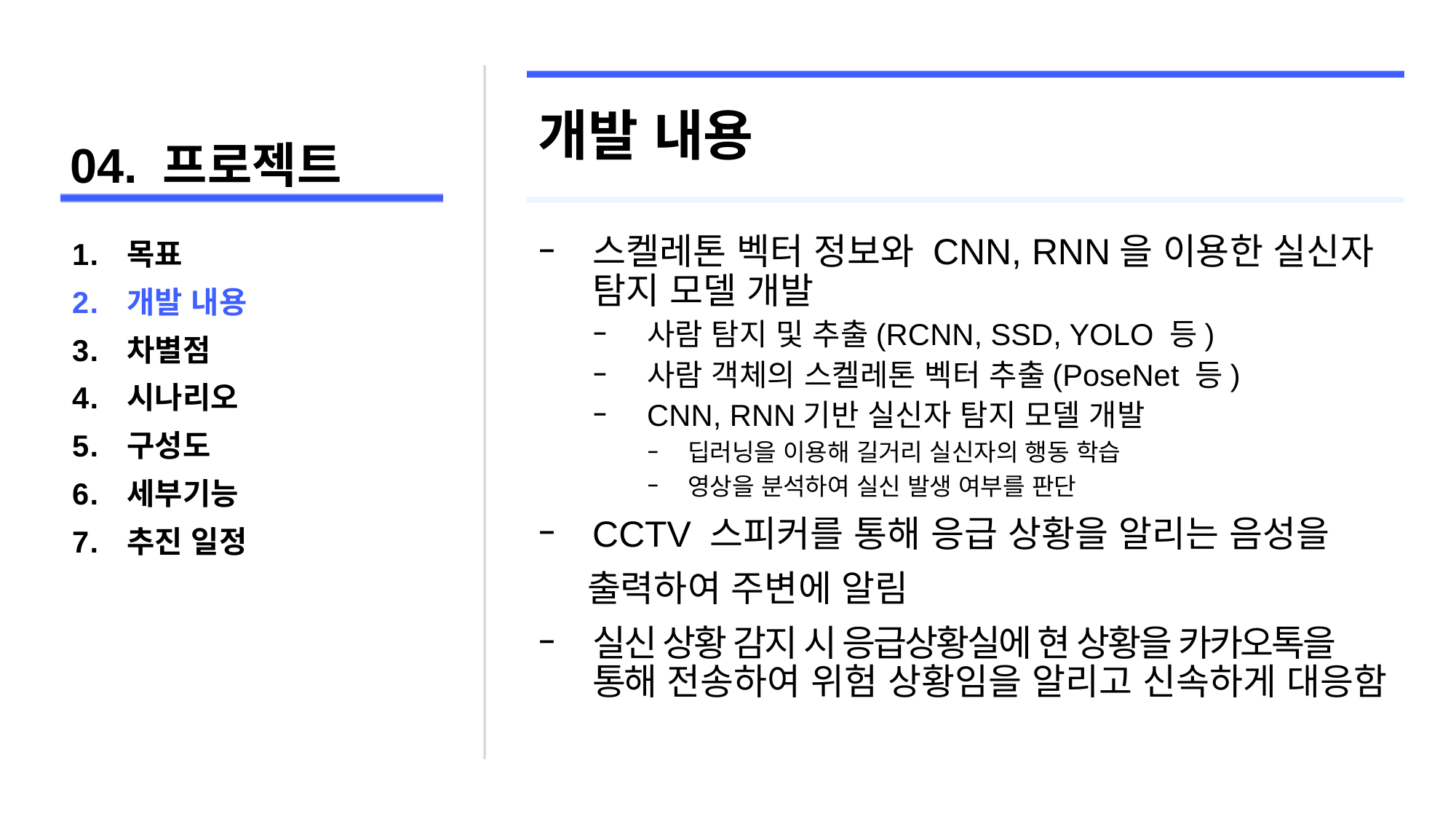

# 04. 프로젝트
개발 내용
스켈레톤 벡터 정보와 CNN, RNN을 이용한 실신자 탐지 모델 개발
사람 탐지 및 추출(RCNN, SSD, YOLO 등)
사람 객체의 스켈레톤 벡터 추출(PoseNet 등)
CNN, RNN기반 실신자 탐지 모델 개발
딥러닝을 이용해 길거리 실신자의 행동 학습
영상을 분석하여 실신 발생 여부를 판단
CCTV 스피커를 통해 응급 상황을 알리는 음성을
    출력하여 주변에 알림
실신 상황 감지 시 응급상황실에 현 상황을 카카오톡을 통해 전송하여 위험 상황임을 알리고 신속하게 대응함
목표
개발 내용
차별점
시나리오
구성도
세부기능
추진 일정